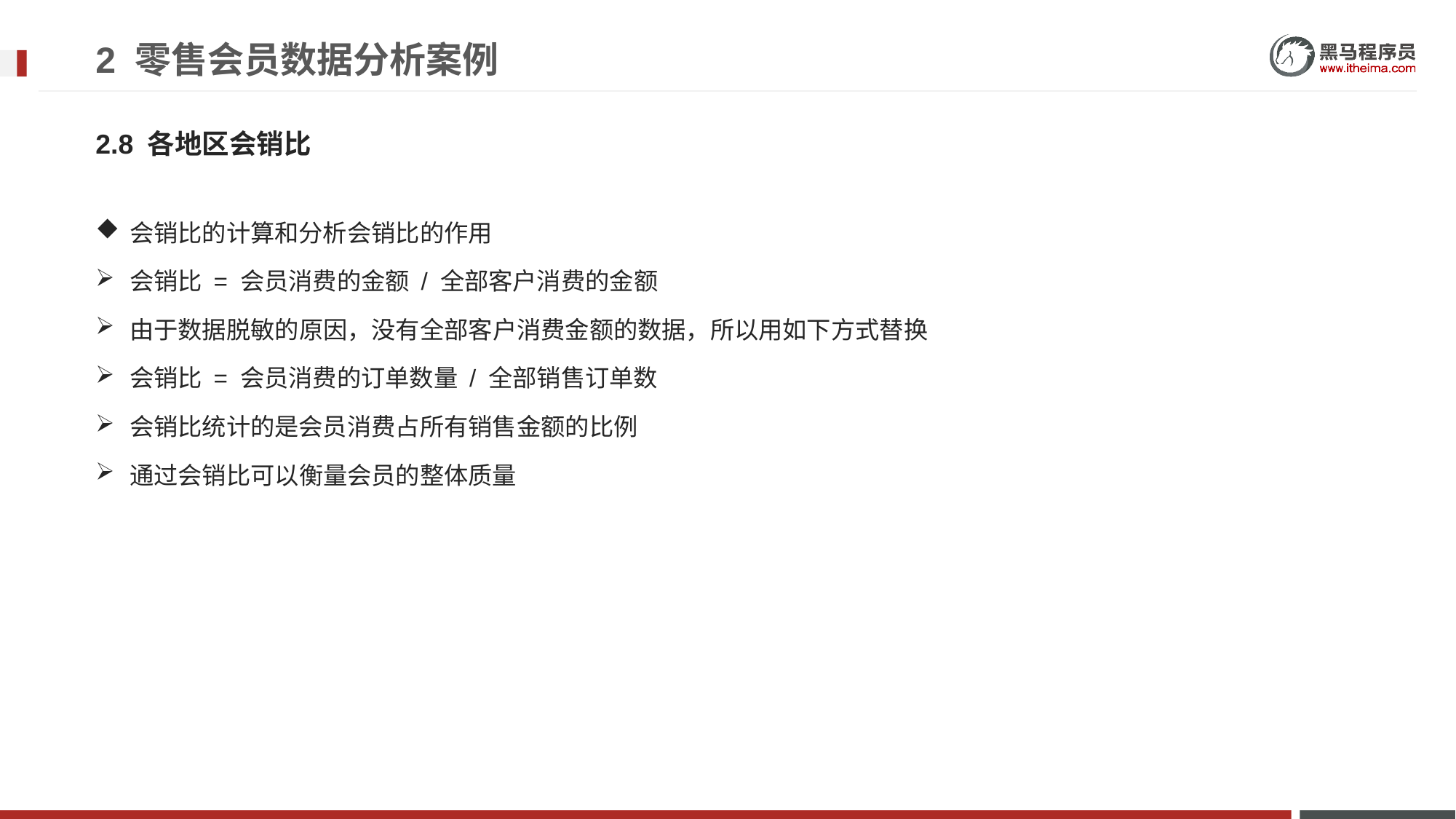

# 2 零售会员数据分析案例
2.8 各地区会销比
会销比的计算和分析会销比的作用
会销比 = 会员消费的金额 / 全部客户消费的金额
由于数据脱敏的原因，没有全部客户消费金额的数据，所以用如下方式替换
会销比 = 会员消费的订单数量 / 全部销售订单数
会销比统计的是会员消费占所有销售金额的比例
通过会销比可以衡量会员的整体质量